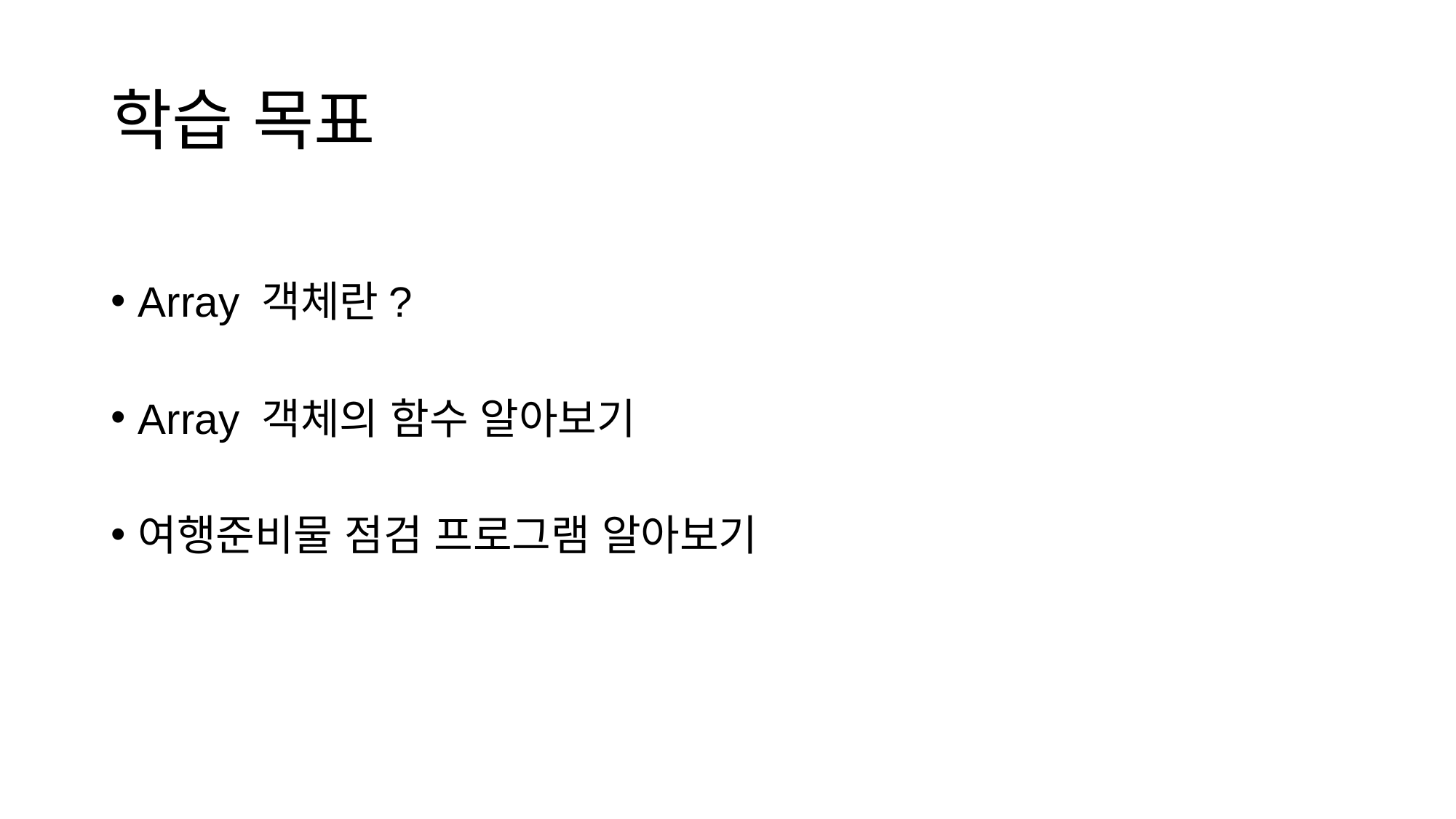

# 학습 목표
Array 객체란?
Array 객체의 함수 알아보기
여행준비물 점검 프로그램 알아보기